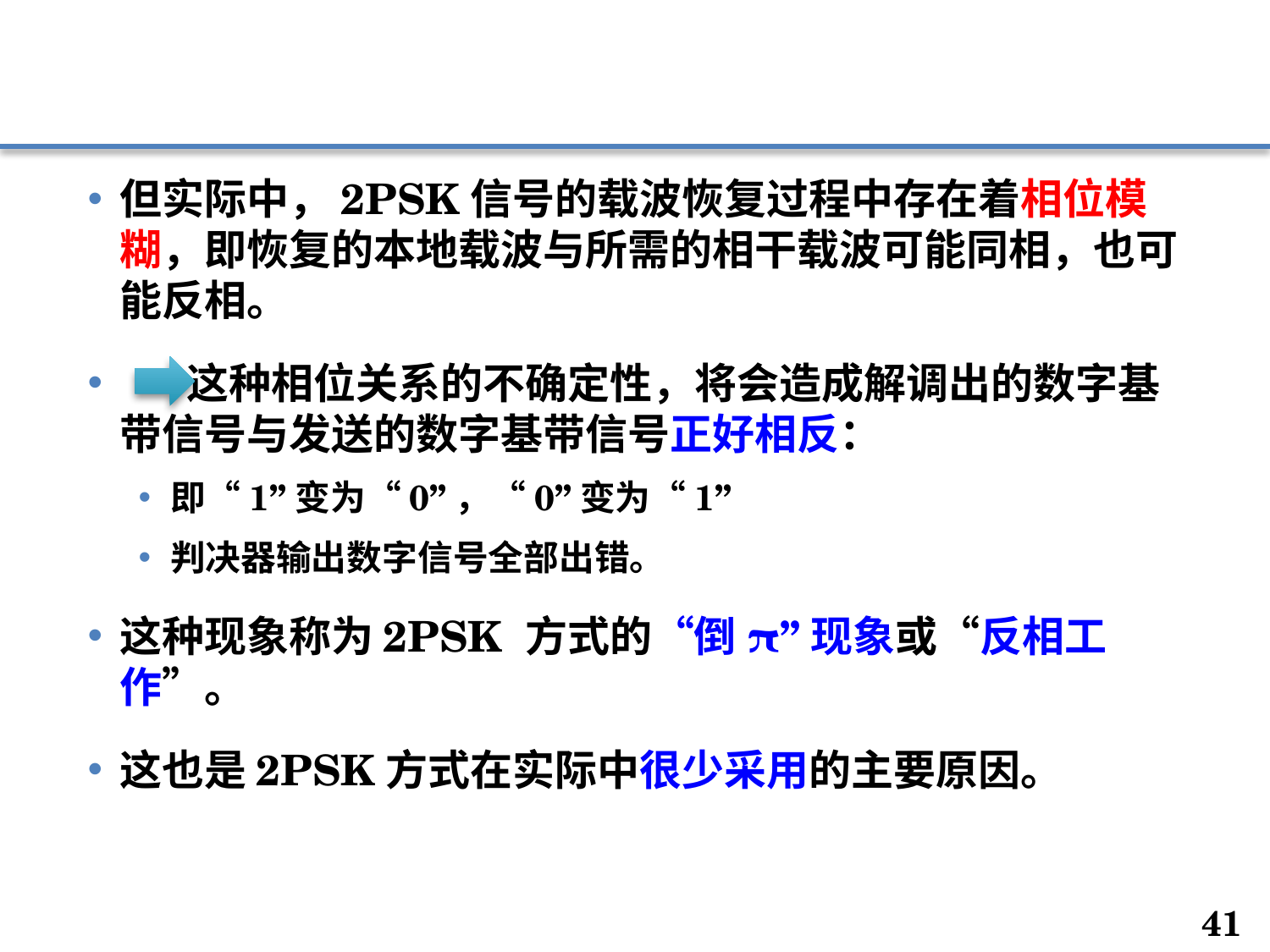

#
但实际中，2PSK信号的载波恢复过程中存在着相位模糊，即恢复的本地载波与所需的相干载波可能同相，也可能反相。
      这种相位关系的不确定性，将会造成解调出的数字基带信号与发送的数字基带信号正好相反：
即“1”变为“0”，“0”变为“1”
判决器输出数字信号全部出错。
这种现象称为2PSK 方式的“倒π”现象或“反相工作”。
这也是2PSK方式在实际中很少采用的主要原因。

41